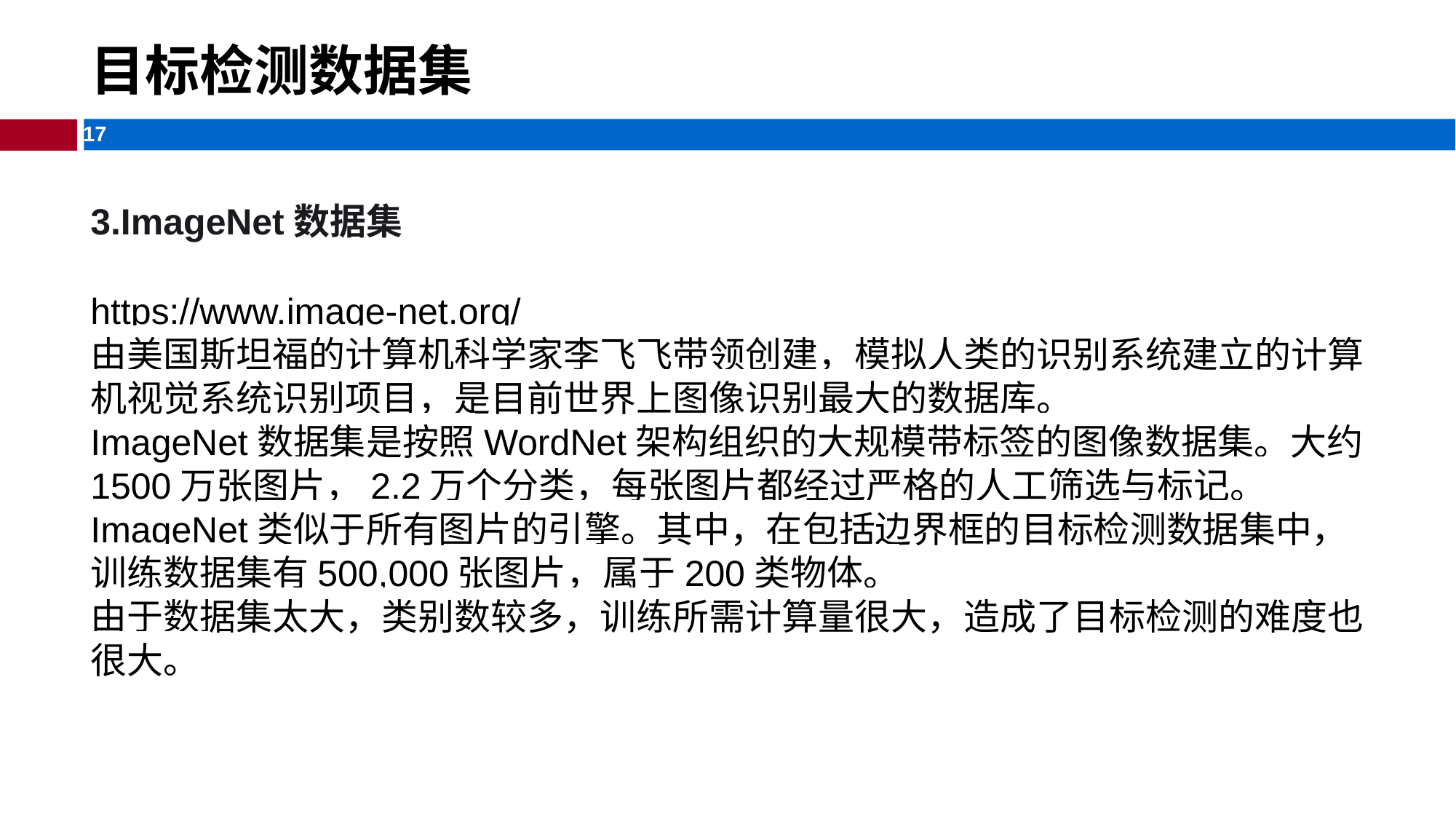

# 目标检测数据集
3.ImageNet数据集
https://www.image-net.org/
由美国斯坦福的计算机科学家李飞飞带领创建，模拟人类的识别系统建立的计算机视觉系统识别项目，是目前世界上图像识别最大的数据库。
ImageNet数据集是按照WordNet架构组织的大规模带标签的图像数据集。大约1500万张图片，2.2万个分类，每张图片都经过严格的人工筛选与标记。
ImageNet类似于所有图片的引擎。其中，在包括边界框的目标检测数据集中，训练数据集有500,000张图片，属于200类物体。
由于数据集太大，类别数较多，训练所需计算量很大，造成了目标检测的难度也很大。